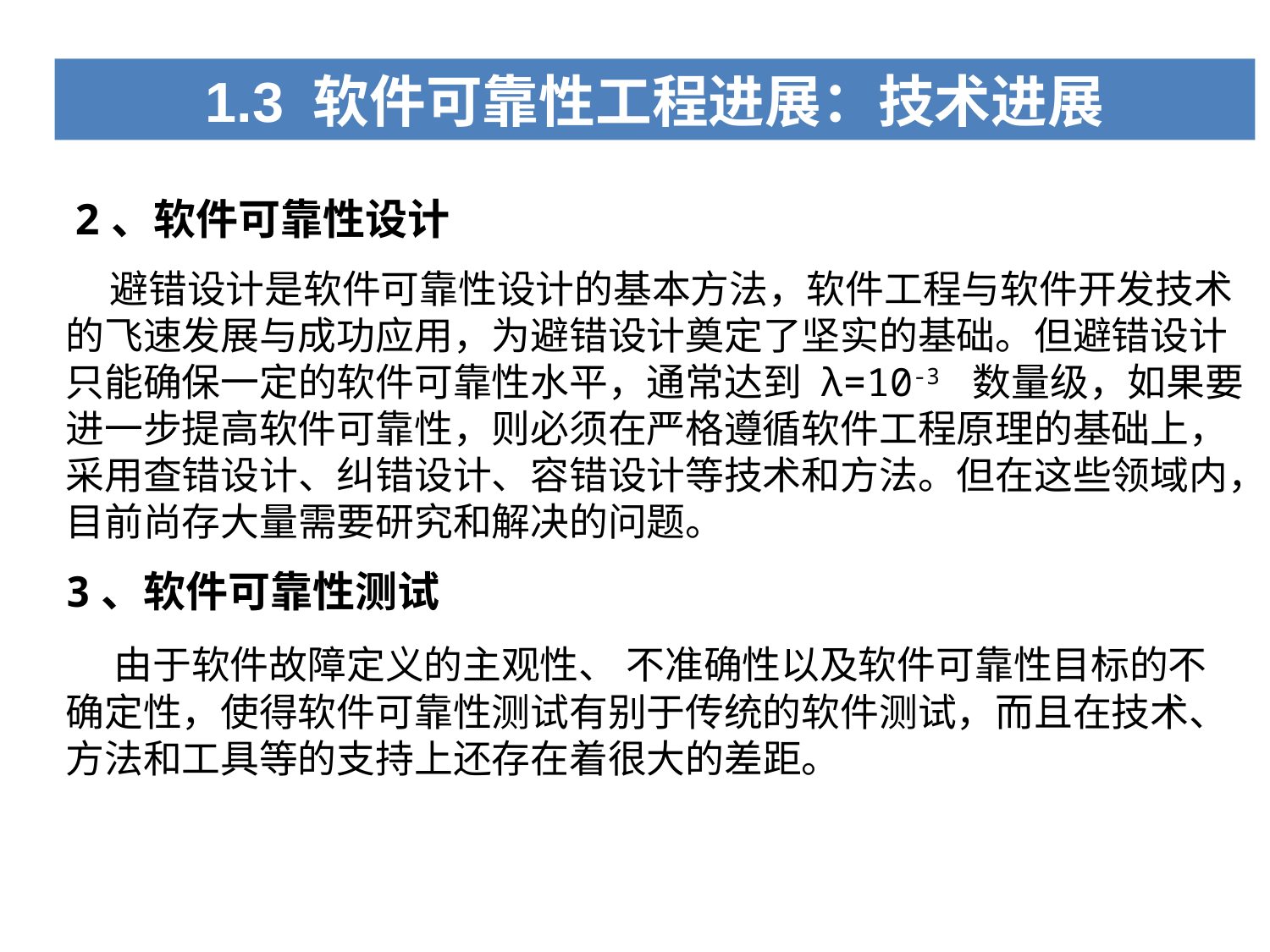

1.3 软件可靠性工程进展：技术进展
 2、软件可靠性设计
    避错设计是软件可靠性设计的基本方法，软件工程与软件开发技术的飞速发展与成功应用，为避错设计奠定了坚实的基础。但避错设计只能确保一定的软件可靠性水平，通常达到 λ=10-3 数量级，如果要进一步提高软件可靠性，则必须在严格遵循软件工程原理的基础上，采用查错设计、纠错设计、容错设计等技术和方法。但在这些领域内，目前尚存大量需要研究和解决的问题。
3、软件可靠性测试
    由于软件故障定义的主观性、 不准确性以及软件可靠性目标的不确定性，使得软件可靠性测试有别于传统的软件测试，而且在技术、方法和工具等的支持上还存在着很大的差距。